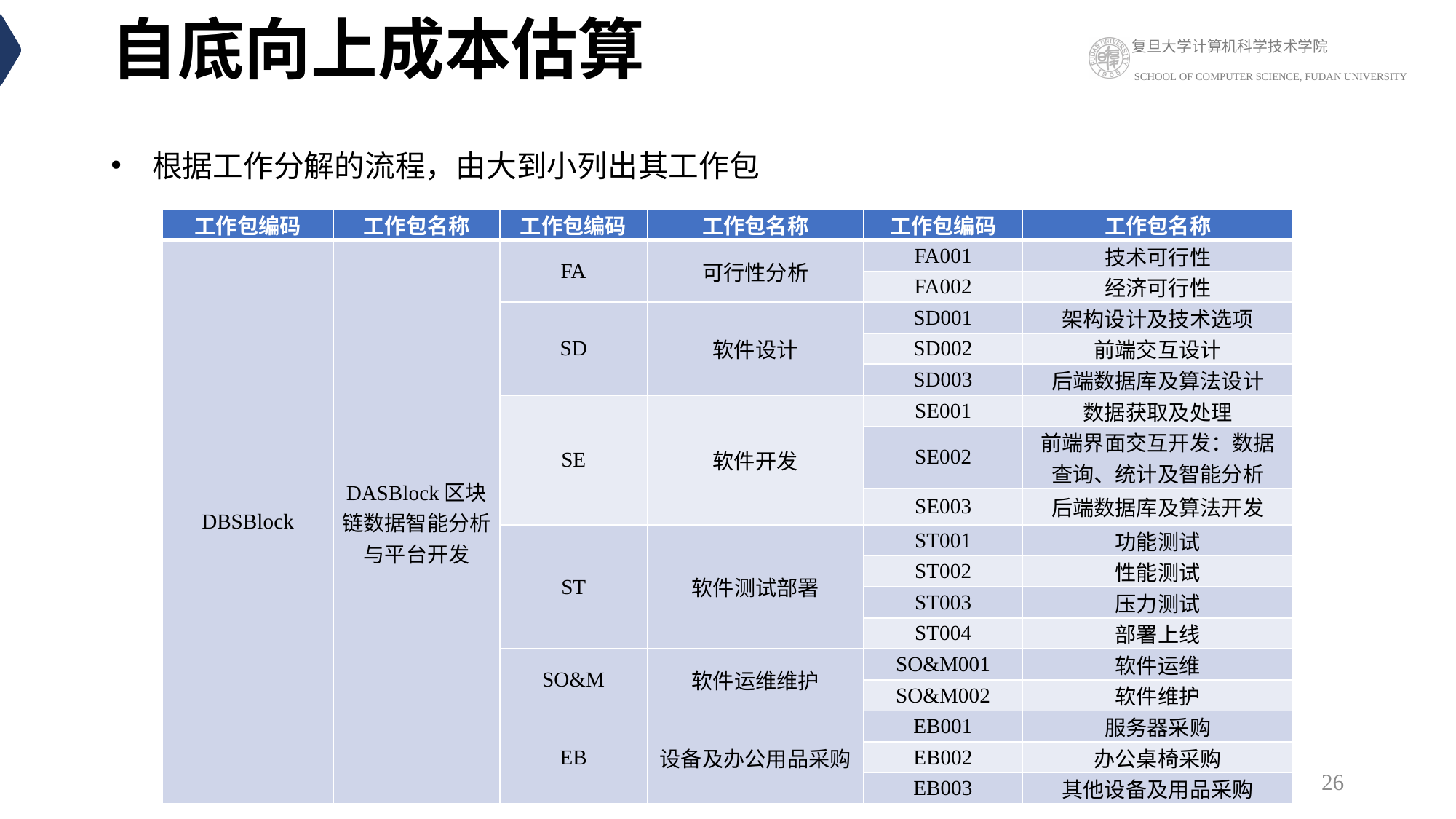

# 自底向上成本估算
 根据工作分解的流程，由大到小列出其工作包
| 工作包编码 | 工作包名称 | 工作包编码 | 工作包名称 | 工作包编码 | 工作包名称 |
| --- | --- | --- | --- | --- | --- |
| DBSBlock | DASBlock区块链数据智能分析与平台开发 | FA | 可行性分析 | FA001 | 技术可行性 |
|  |  |  |  | FA002 | 经济可行性 |
|  |  | SD | 软件设计 | SD001 | 架构设计及技术选项 |
|  |  |  |  | SD002 | 前端交互设计 |
|  |  |  |  | SD003 | 后端数据库及算法设计 |
|  |  | SE | 软件开发 | SE001 | 数据获取及处理 |
|  |  |  |  | SE002 | 前端界面交互开发：数据查询、统计及智能分析 |
|  |  |  |  | SE003 | 后端数据库及算法开发 |
|  |  | ST | 软件测试部署 | ST001 | 功能测试 |
|  |  |  |  | ST002 | 性能测试 |
|  |  |  |  | ST003 | 压力测试 |
|  |  |  |  | ST004 | 部署上线 |
|  |  | SO&M | 软件运维维护 | SO&M001 | 软件运维 |
|  |  |  |  | SO&M002 | 软件维护 |
|  |  | EB | 设备及办公用品采购 | EB001 | 服务器采购 |
|  |  |  |  | EB002 | 办公桌椅采购 |
|  |  |  |  | EB003 | 其他设备及用品采购 |
26